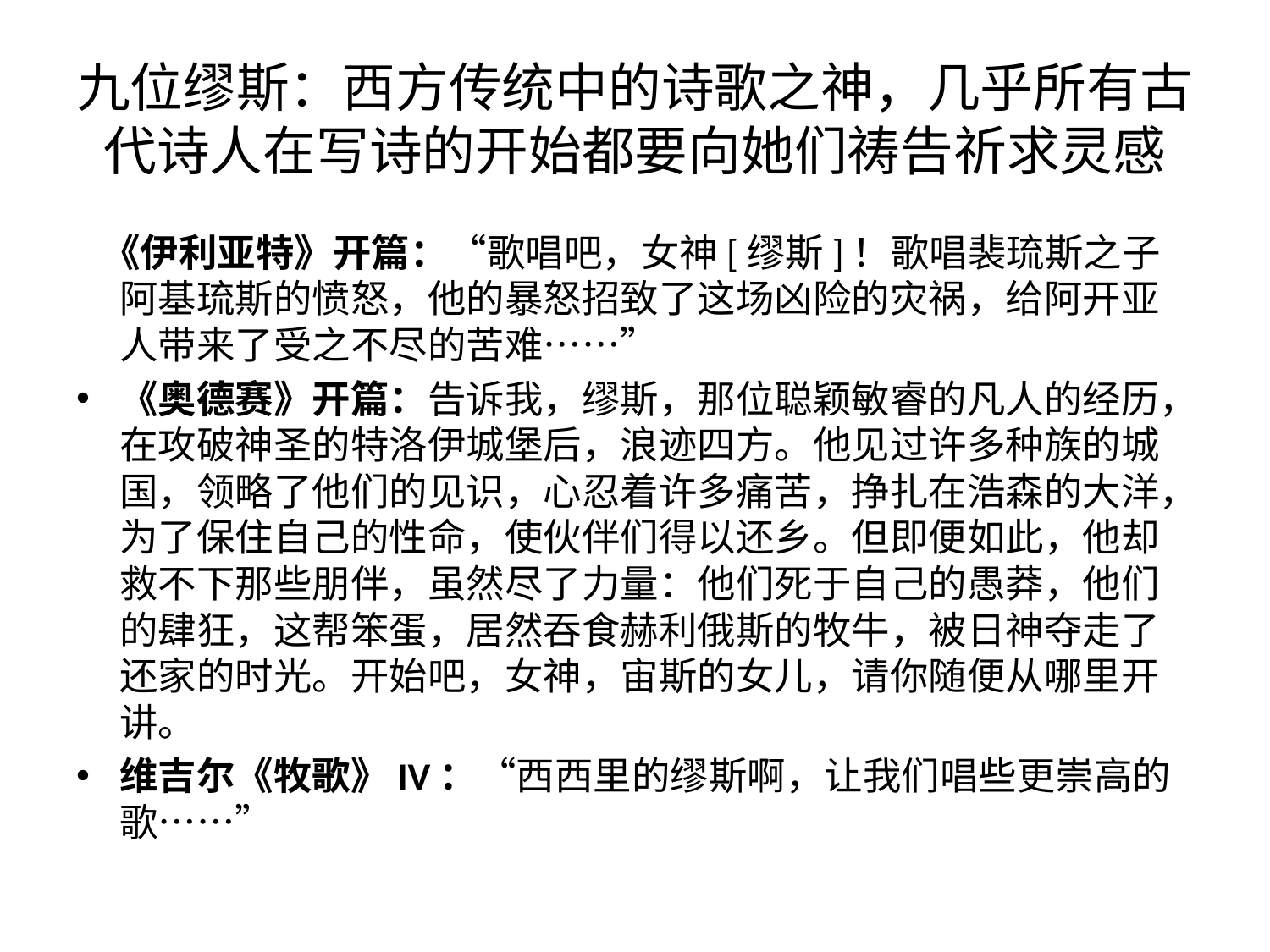

# 九位缪斯：西方传统中的诗歌之神，几乎所有古代诗人在写诗的开始都要向她们祷告祈求灵感
  《伊利亚特》开篇：“歌唱吧，女神[缪斯]！歌唱裴琉斯之子阿基琉斯的愤怒，他的暴怒招致了这场凶险的灾祸，给阿开亚人带来了受之不尽的苦难……”
《奥德赛》开篇：告诉我，缪斯，那位聪颖敏睿的凡人的经历，在攻破神圣的特洛伊城堡后，浪迹四方。他见过许多种族的城国，领略了他们的见识，心忍着许多痛苦，挣扎在浩森的大洋，为了保住自己的性命，使伙伴们得以还乡。但即便如此，他却救不下那些朋伴，虽然尽了力量：他们死于自己的愚莽，他们的肆狂，这帮笨蛋，居然吞食赫利俄斯的牧牛，被日神夺走了还家的时光。开始吧，女神，宙斯的女儿，请你随便从哪里开讲。
维吉尔《牧歌》IV：“西西里的缪斯啊，让我们唱些更崇高的歌……”